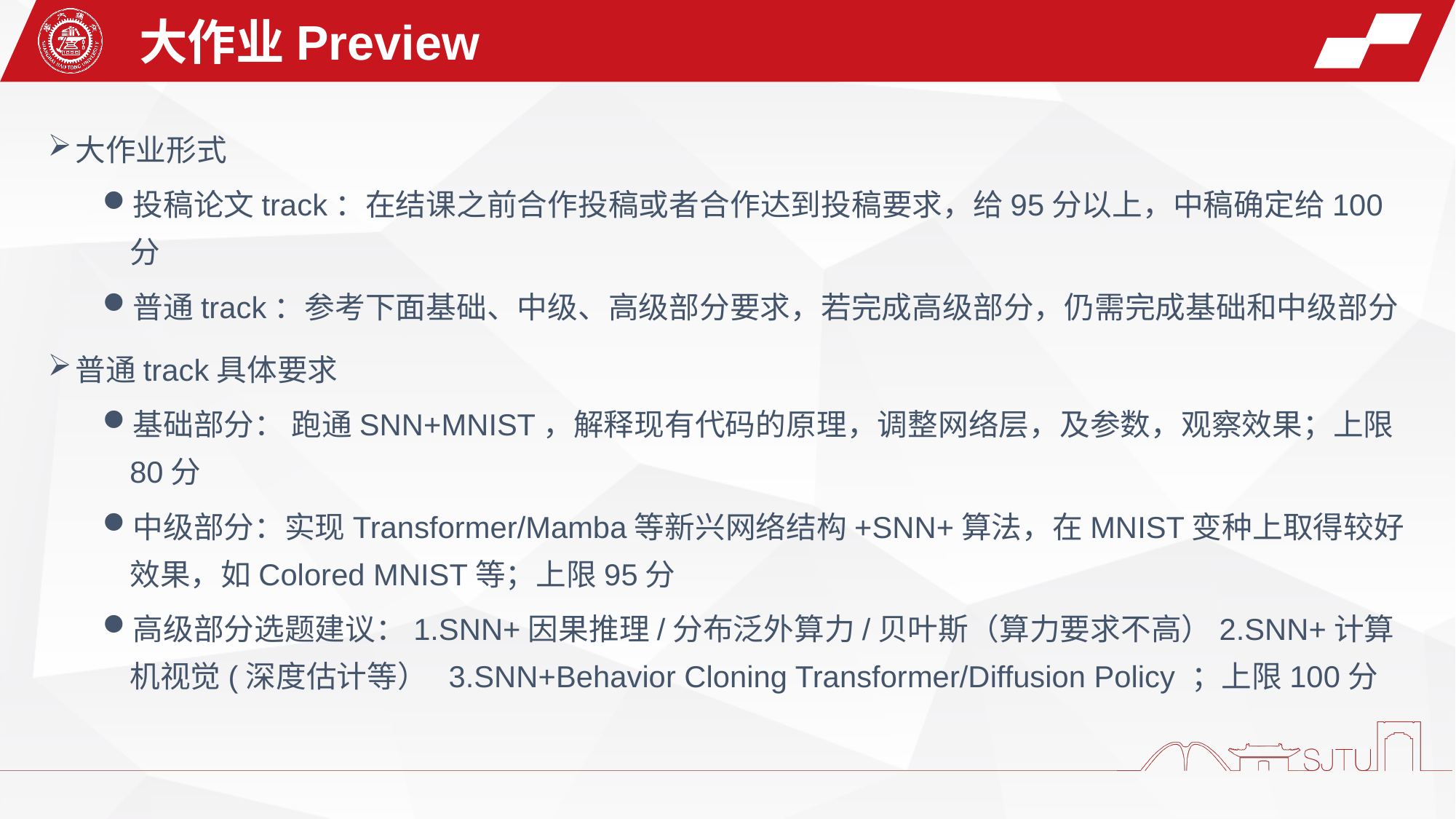

大作业Preview
大作业形式
投稿论文track：在结课之前合作投稿或者合作达到投稿要求，给95分以上，中稿确定给100分
普通track：参考下面基础、中级、高级部分要求，若完成高级部分，仍需完成基础和中级部分
普通track具体要求
基础部分： 跑通SNN+MNIST，解释现有代码的原理，调整网络层，及参数，观察效果；上限80分
中级部分：实现Transformer/Mamba等新兴网络结构+SNN+算法，在MNIST变种上取得较好效果，如Colored MNIST等；上限95分
高级部分选题建议：1.SNN+因果推理/分布泛外算力/贝叶斯（算力要求不高）2.SNN+计算机视觉(深度估计等）  3.SNN+Behavior Cloning Transformer/Diffusion Policy ；上限100分

1